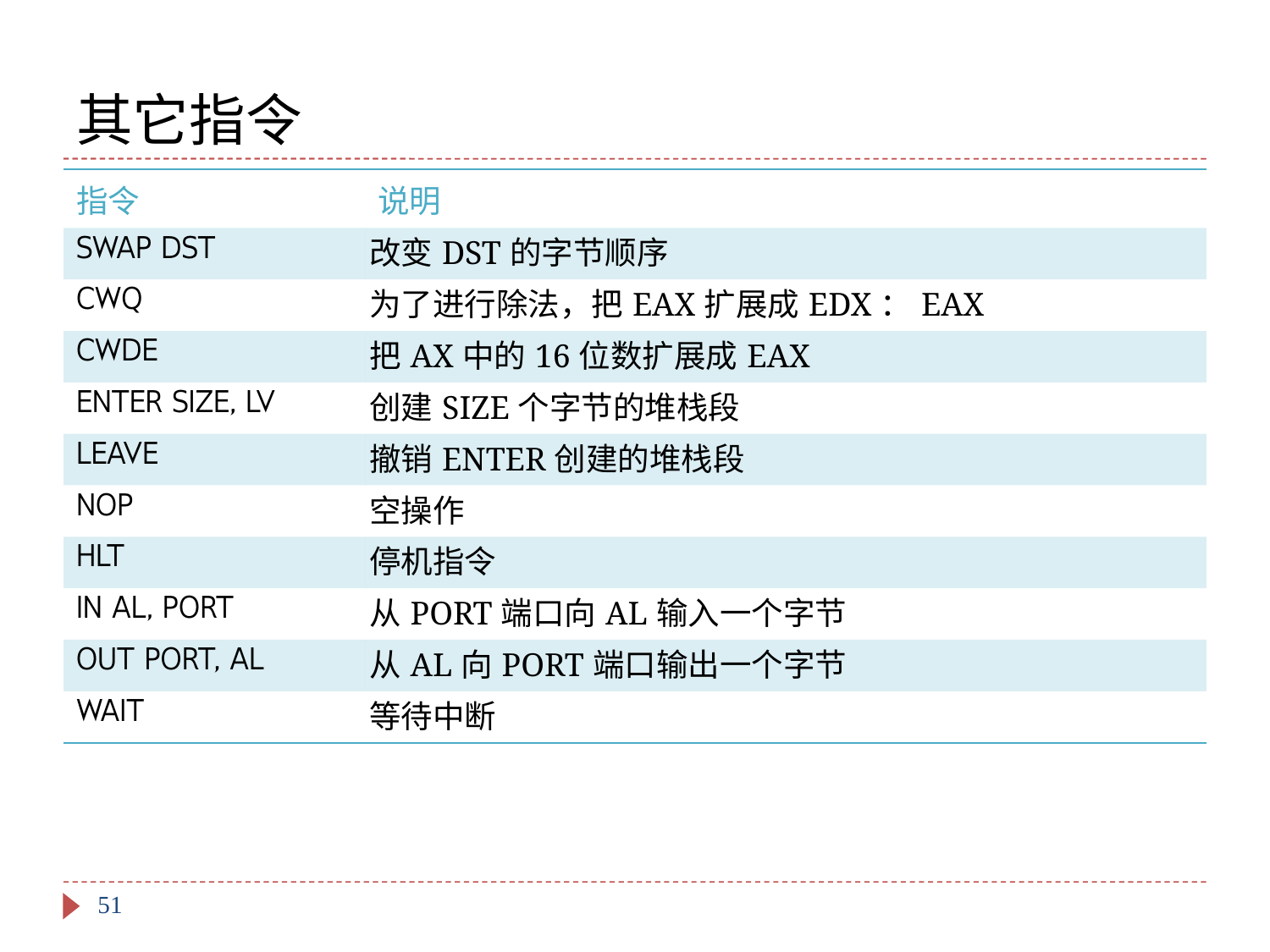

# 其它指令
| 指令 | 说明 |
| --- | --- |
| SWAP DST | 改变DST的字节顺序 |
| CWQ | 为了进行除法，把EAX扩展成EDX：EAX |
| CWDE | 把AX中的16位数扩展成EAX |
| ENTER SIZE, LV | 创建SIZE个字节的堆栈段 |
| LEAVE | 撤销ENTER创建的堆栈段 |
| NOP | 空操作 |
| HLT | 停机指令 |
| IN AL, PORT | 从PORT端口向AL输入一个字节 |
| OUT PORT, AL | 从AL向PORT端口输出一个字节 |
| WAIT | 等待中断 |
51